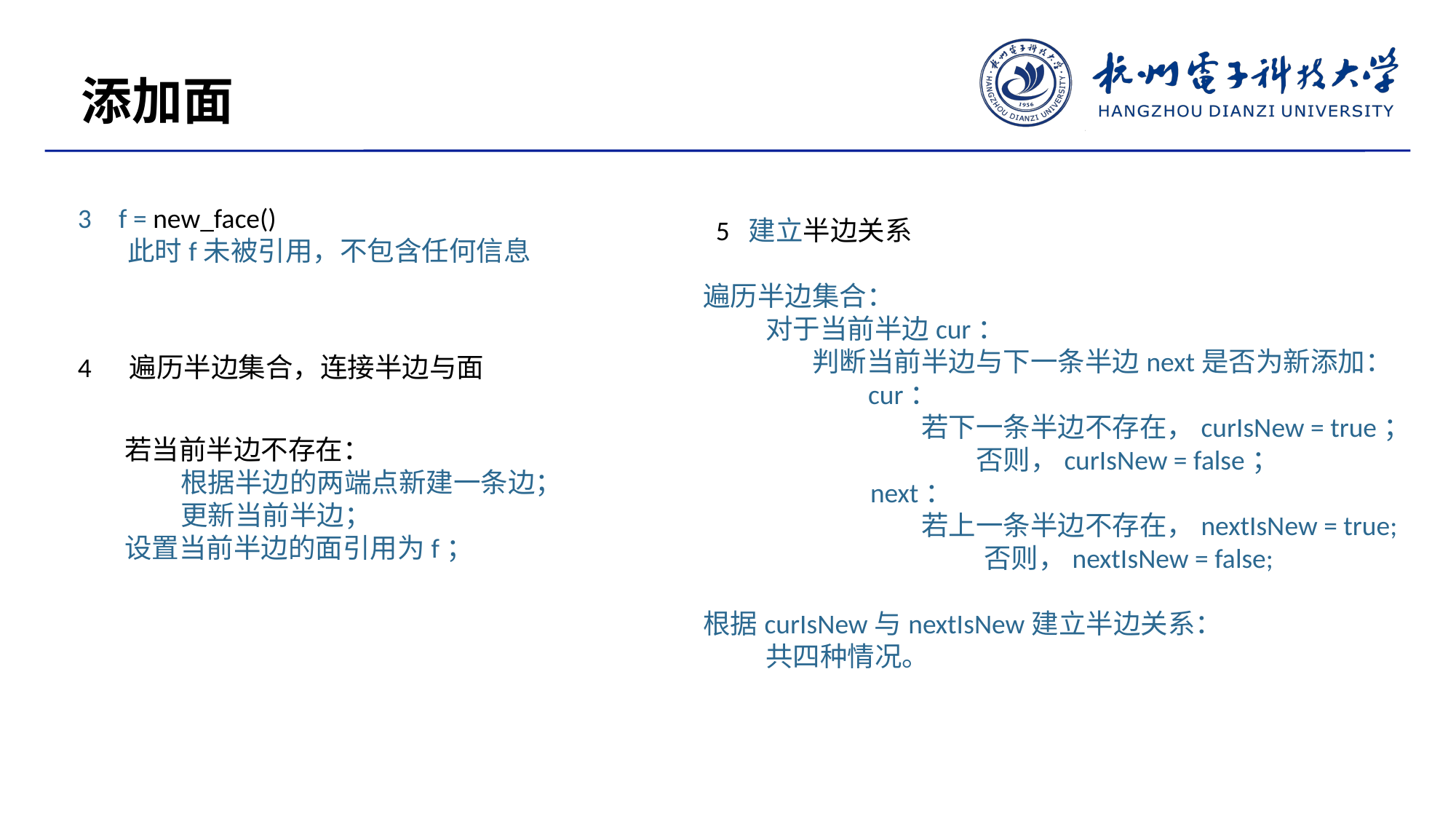

添加面
f = new_face()
       此时f未被引用，不包含任何信息
5  建立半边关系
遍历半边集合：
         对于当前半边cur：
	判断当前半边与下一条半边next是否为新添加：
	         cur：
		若下一条半边不存在，curIsNew = true；
                                           否则，curIsNew = false；
                           next：
		若上一条半边不存在，nextIsNew = true;
		         否则，nextIsNew = false;

根据curIsNew与nextIsNew建立半边关系：
         共四种情况。

4     遍历半边集合，连接半边与面
若当前半边不存在：
        根据半边的两端点新建一条边；
        更新当前半边；
设置当前半边的面引用为f；